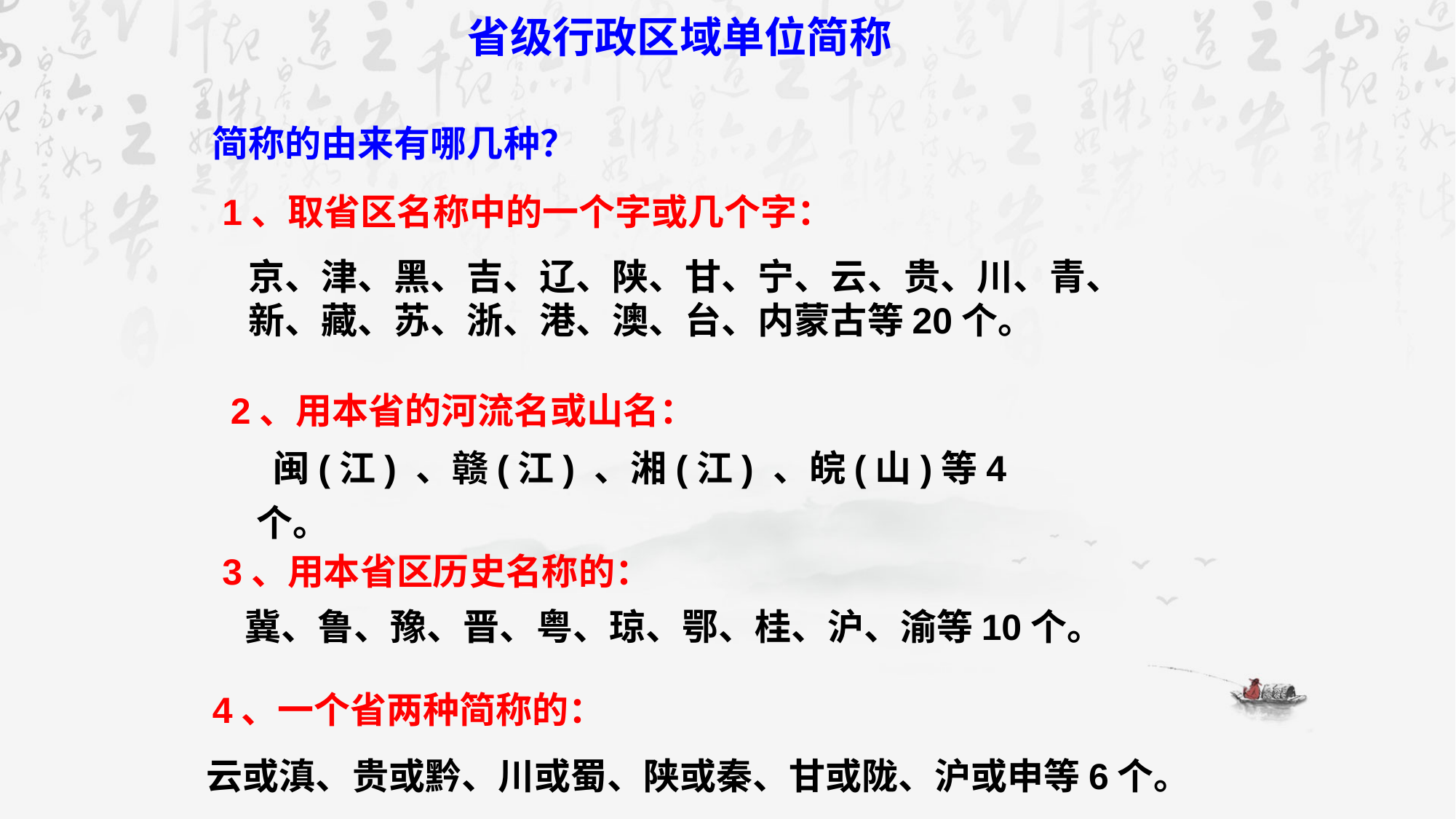

省级行政区域单位简称
简称的由来有哪几种？
1、取省区名称中的一个字或几个字：
京、津、黑、吉、辽、陕、甘、宁、云、贵、川、青、新、藏、苏、浙、港、澳、台、内蒙古等20个。
2、用本省的河流名或山名：
 闽(江) 、赣(江) 、湘(江) 、皖(山)等4个。
3、用本省区历史名称的：
冀、鲁、豫、晋、粤、琼、鄂、桂、沪、渝等10个。
4、一个省两种简称的：
云或滇、贵或黔、川或蜀、陕或秦、甘或陇、沪或申等6个。